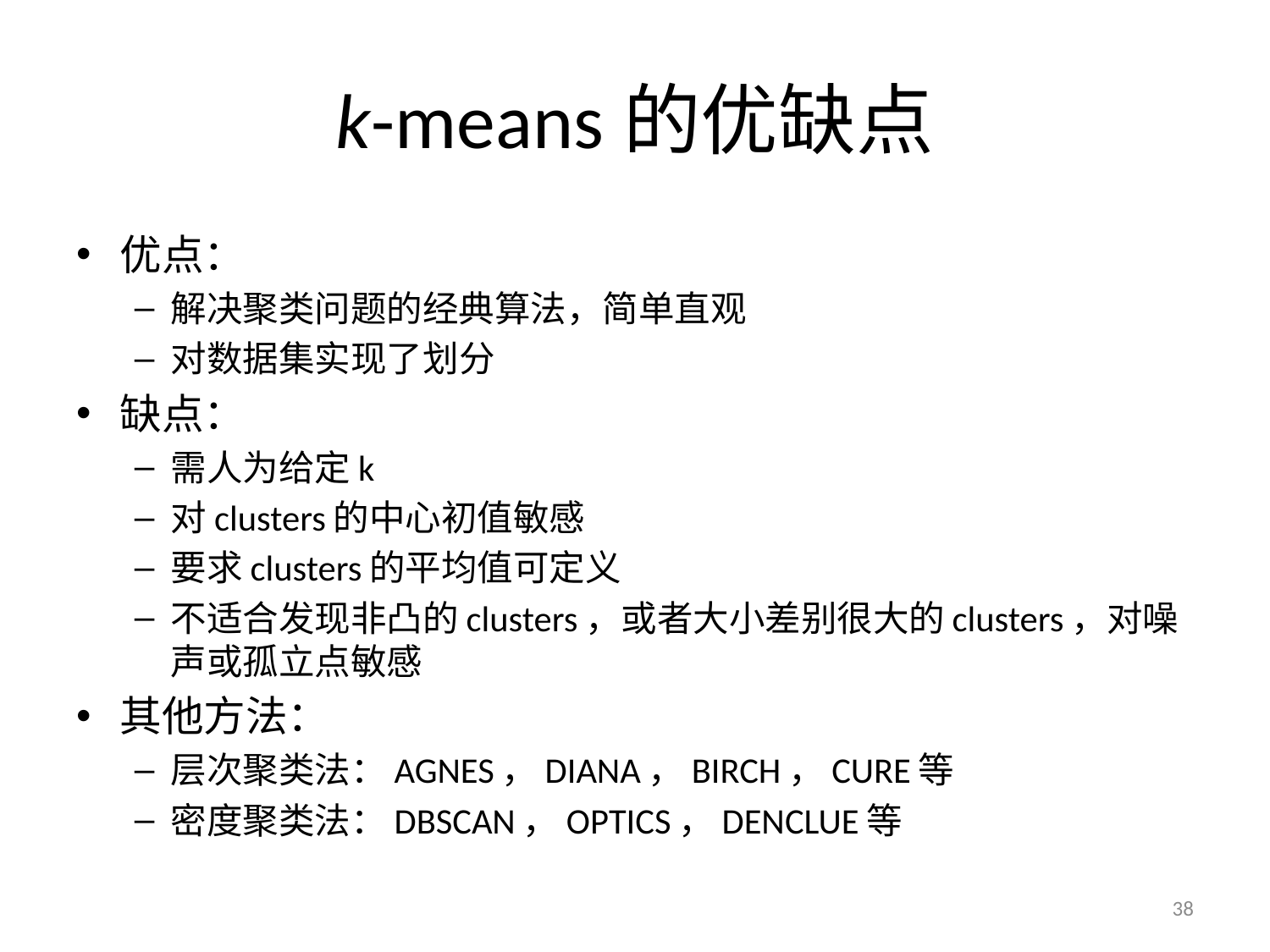

# k-means的优缺点
优点：
解决聚类问题的经典算法，简单直观
对数据集实现了划分
缺点：
需人为给定k
对clusters的中心初值敏感
要求clusters的平均值可定义
不适合发现非凸的clusters，或者大小差别很大的clusters，对噪声或孤立点敏感
其他方法：
层次聚类法：AGNES，DIANA，BIRCH，CURE等
密度聚类法：DBSCAN，OPTICS，DENCLUE等

38